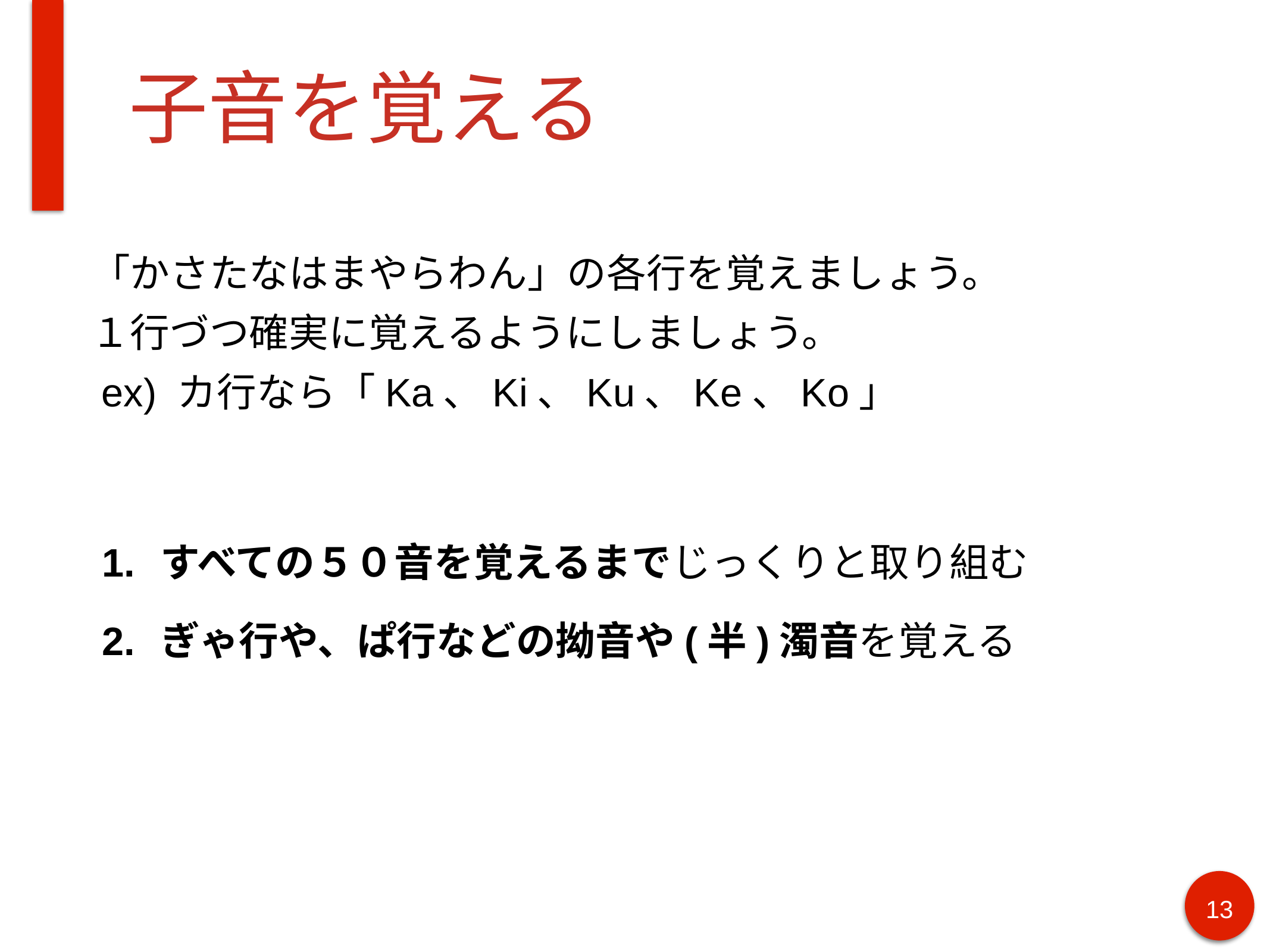

# 子音を覚える
「かさたなはまやらわん」の各行を覚えましょう。
１行づつ確実に覚えるようにしましょう。
 ex) カ行なら「Ka、Ki、Ku、Ke、Ko」
すべての５０音を覚えるまでじっくりと取り組む
ぎゃ行や、ぱ行などの拗音や(半)濁音を覚える
13